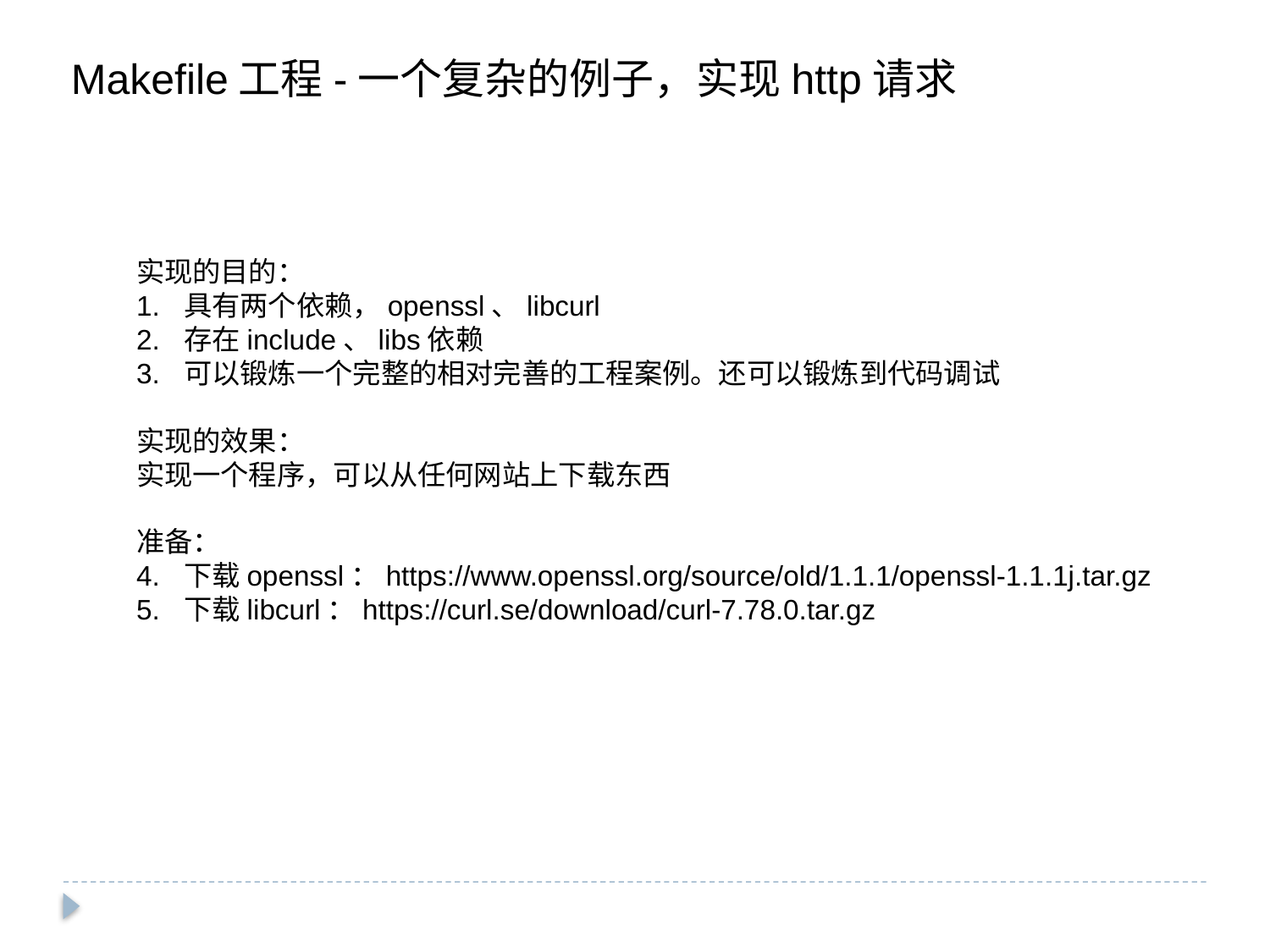

Makefile工程-一个复杂的例子，实现http请求
实现的目的：
具有两个依赖，openssl、libcurl
存在include、libs依赖
可以锻炼一个完整的相对完善的工程案例。还可以锻炼到代码调试

实现的效果：
实现一个程序，可以从任何网站上下载东西

准备：
下载openssl：https://www.openssl.org/source/old/1.1.1/openssl-1.1.1j.tar.gz
下载libcurl：https://curl.se/download/curl-7.78.0.tar.gz